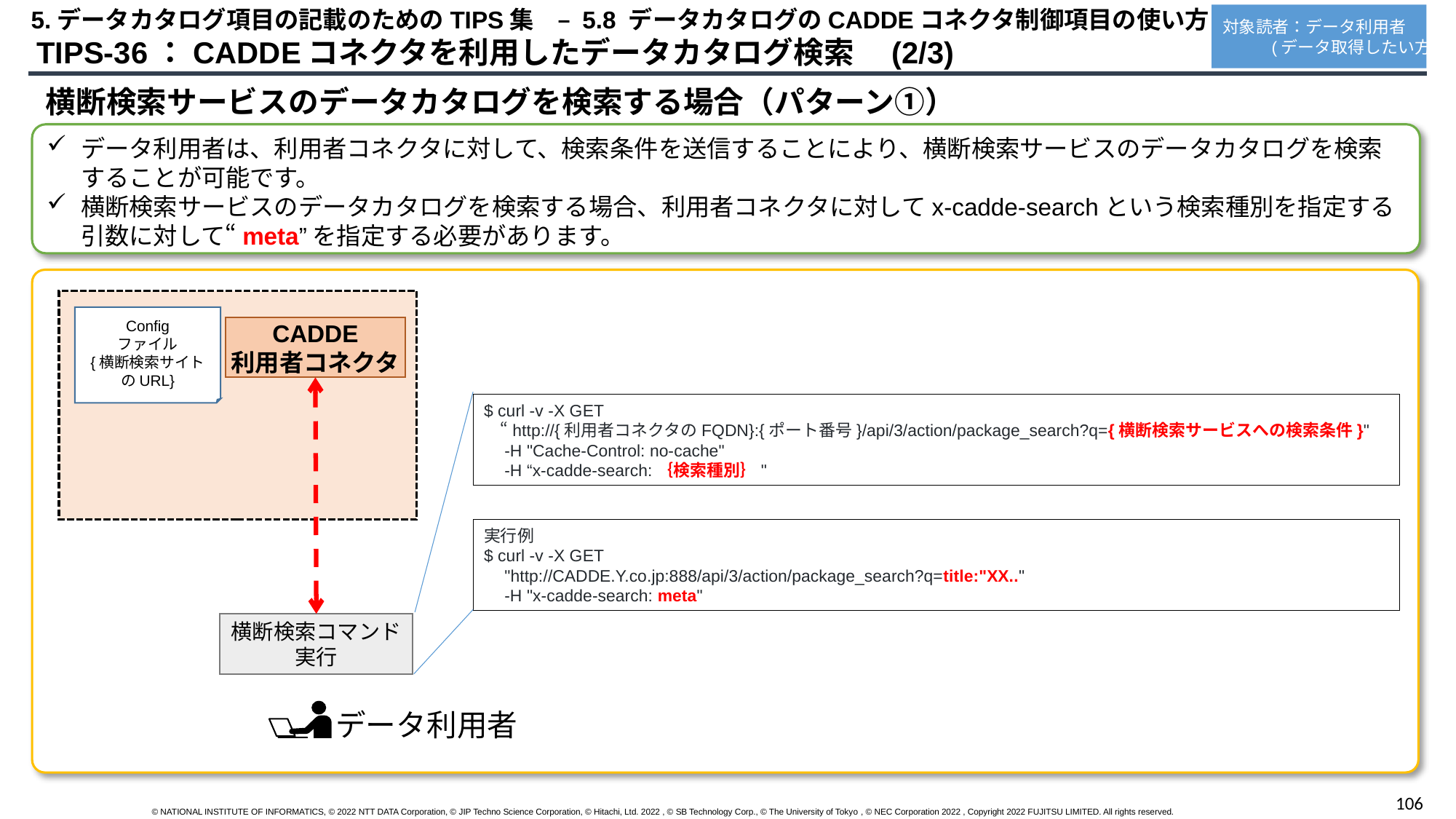

5.データカタログ項目の記載のためのTIPS集　– 5.8 データカタログのCADDEコネクタ制御項目の使い方
対象読者：データ利用者
 　　 (データ取得したい方)
 TIPS-36：CADDEコネクタを利用したデータカタログ検索　(2/3)
横断検索サービスのデータカタログを検索する場合（パターン①）
データ利用者は、利用者コネクタに対して、検索条件を送信することにより、横断検索サービスのデータカタログを検索することが可能です。
横断検索サービスのデータカタログを検索する場合、利用者コネクタに対してx-cadde-searchという検索種別を指定する引数に対して“meta”を指定する必要があります。

Config
ファイル
{横断検索サイトのURL}
CADDE
利用者コネクタ
$ curl -v -X GET
　“http://{利用者コネクタのFQDN}:{ポート番号}/api/3/action/package_search?q={横断検索サービスへの検索条件}"
　-H "Cache-Control: no-cache"
　-H “x-cadde-search:｛検索種別｝"
実行例
$ curl -v -X GET
　"http://CADDE.Y.co.jp:888/api/3/action/package_search?q=title:"XX.."
　-H "x-cadde-search: meta"
横断検索コマンド
実行

データ利用者